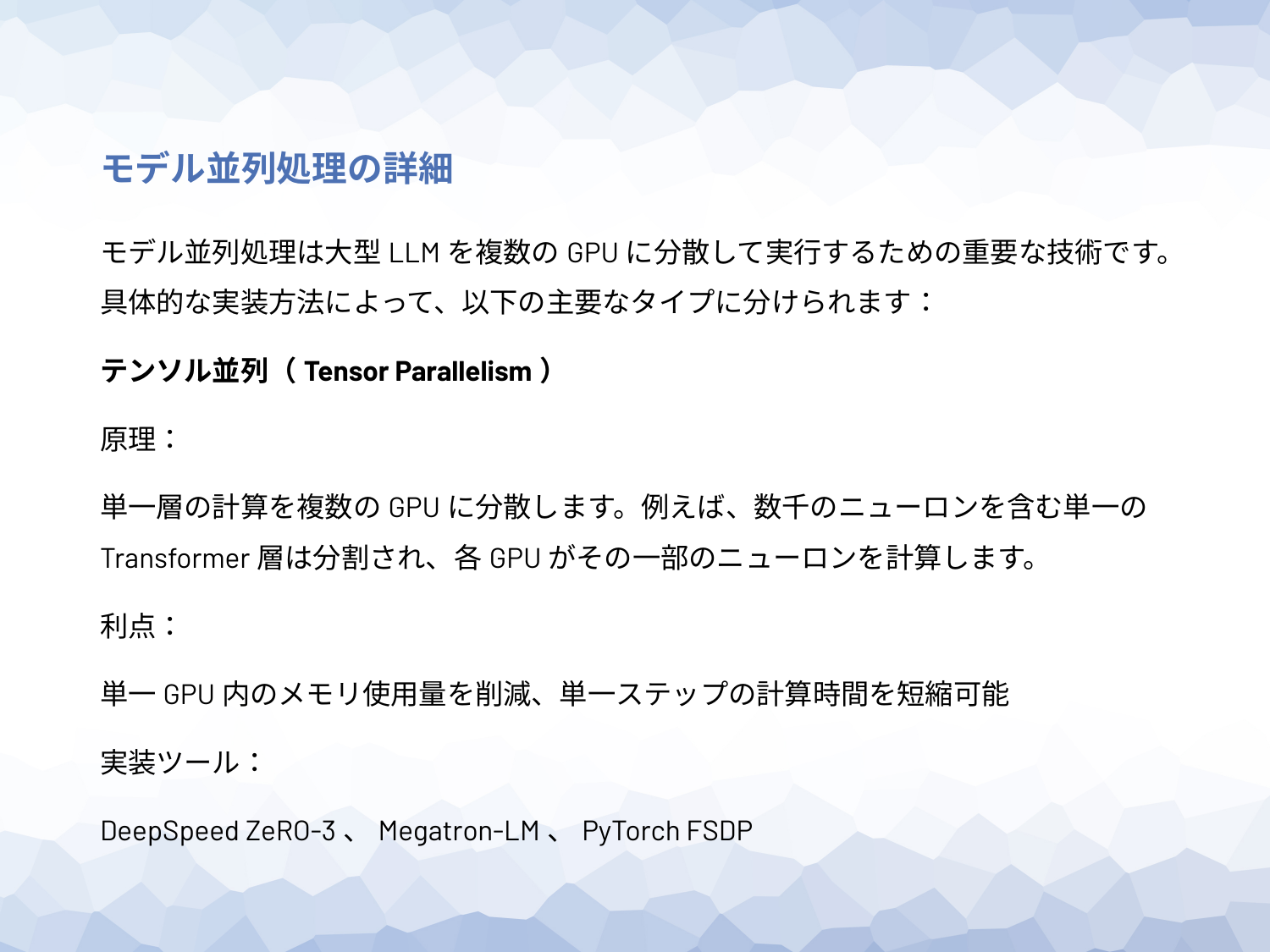

モデル並列処理の詳細
モデル並列処理は大型LLMを複数のGPUに分散して実行するための重要な技術です。具体的な実装方法によって、以下の主要なタイプに分けられます：
テンソル並列（Tensor Parallelism）
原理：
単一層の計算を複数のGPUに分散します。例えば、数千のニューロンを含む単一のTransformer層は分割され、各GPUがその一部のニューロンを計算します。
利点：
単一GPU内のメモリ使用量を削減、単一ステップの計算時間を短縮可能
実装ツール：
DeepSpeed ZeRO-3、Megatron-LM、PyTorch FSDP